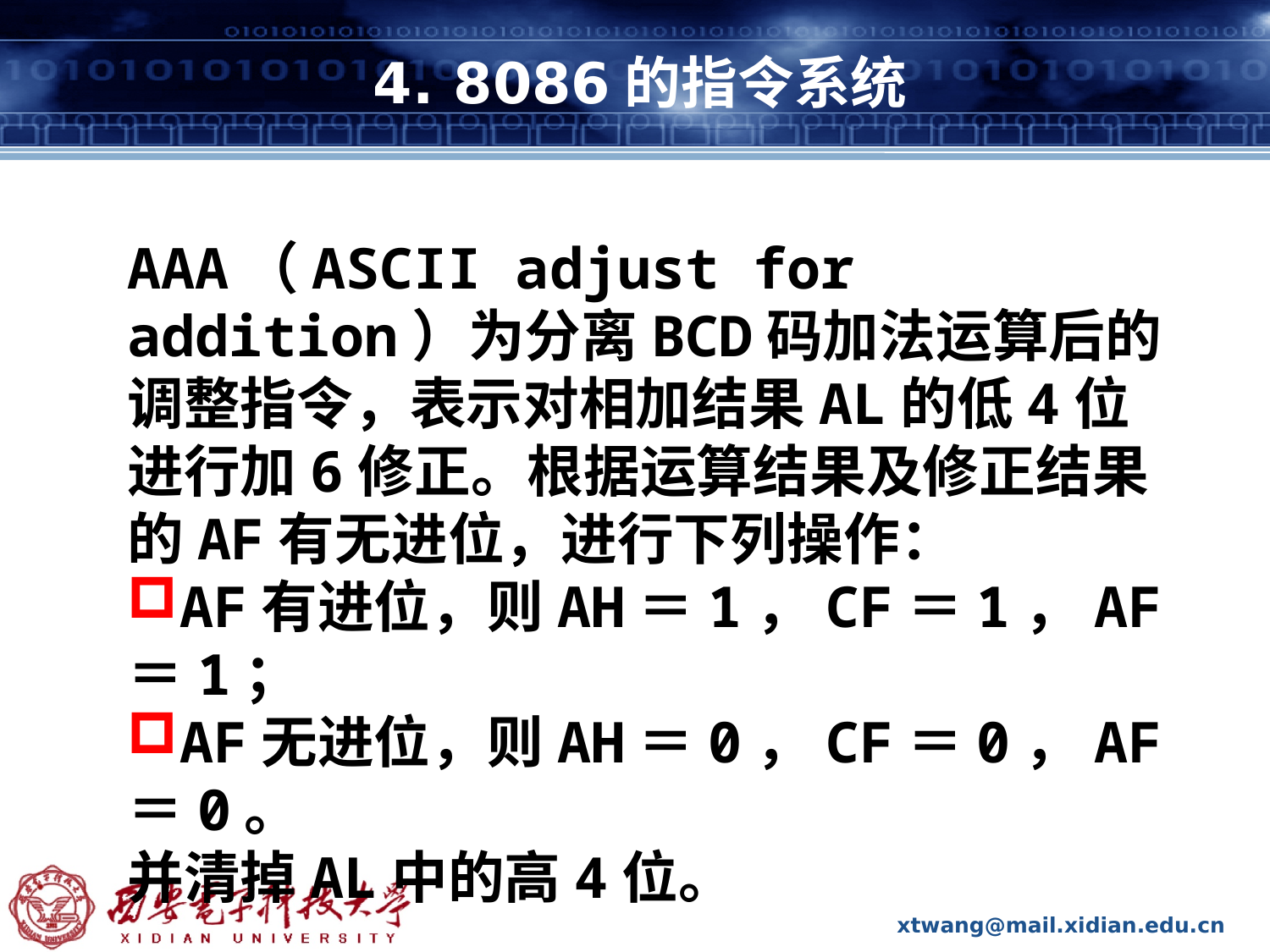

# 4. 8086的指令系统
AAA（ASCII adjust for addition）为分离BCD码加法运算后的调整指令，表示对相加结果AL的低4位进行加6修正。根据运算结果及修正结果的AF有无进位，进行下列操作：
AF有进位，则AH＝1，CF＝1，AF＝1；
AF无进位，则AH＝0，CF＝0，AF＝0。
并清掉AL中的高4位。